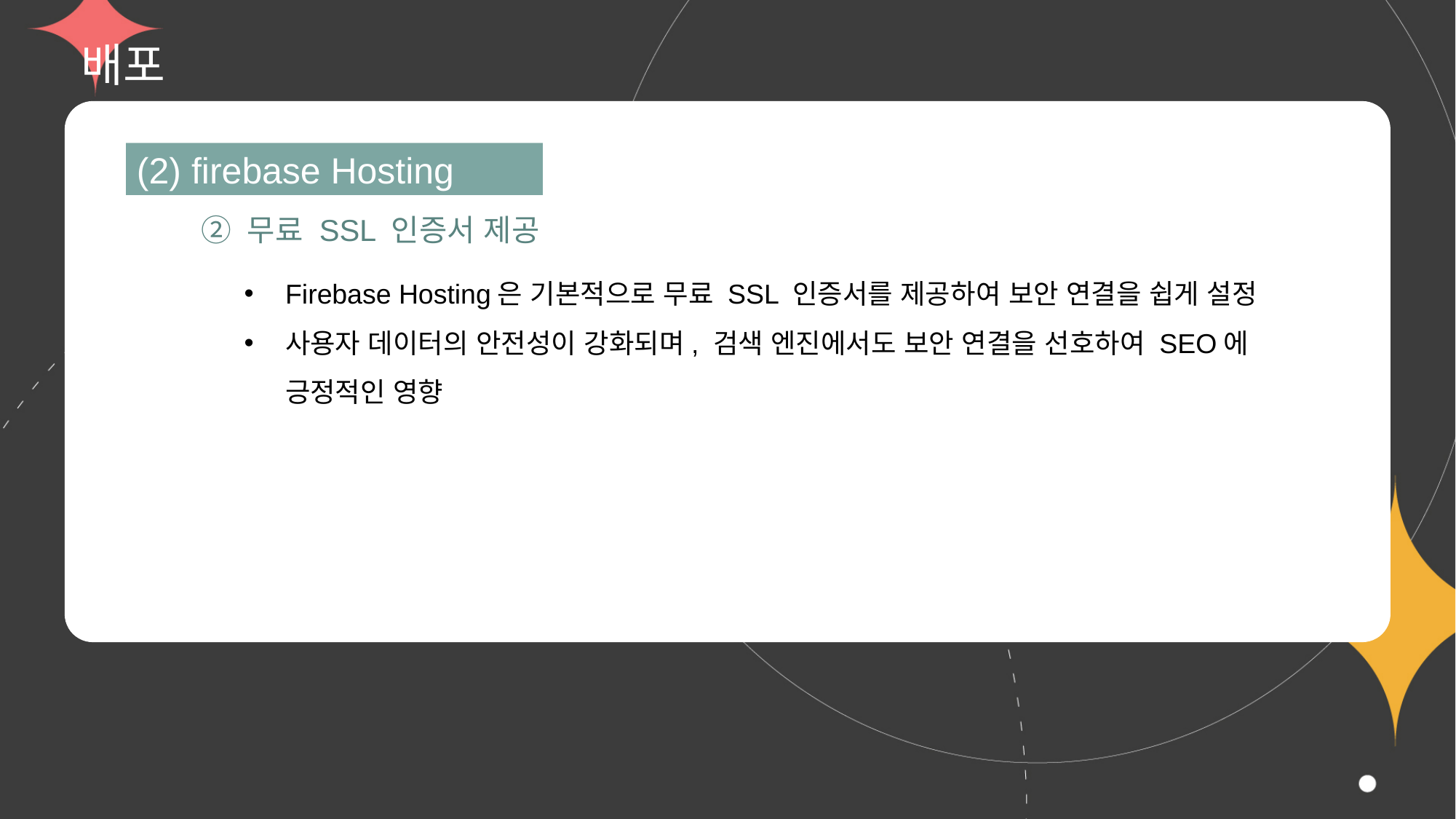

# 배포
(2) firebase Hosting
② 무료 SSL 인증서 제공
Firebase Hosting은 기본적으로 무료 SSL 인증서를 제공하여 보안 연결을 쉽게 설정
사용자 데이터의 안전성이 강화되며, 검색 엔진에서도 보안 연결을 선호하여 SEO에 긍정적인 영향